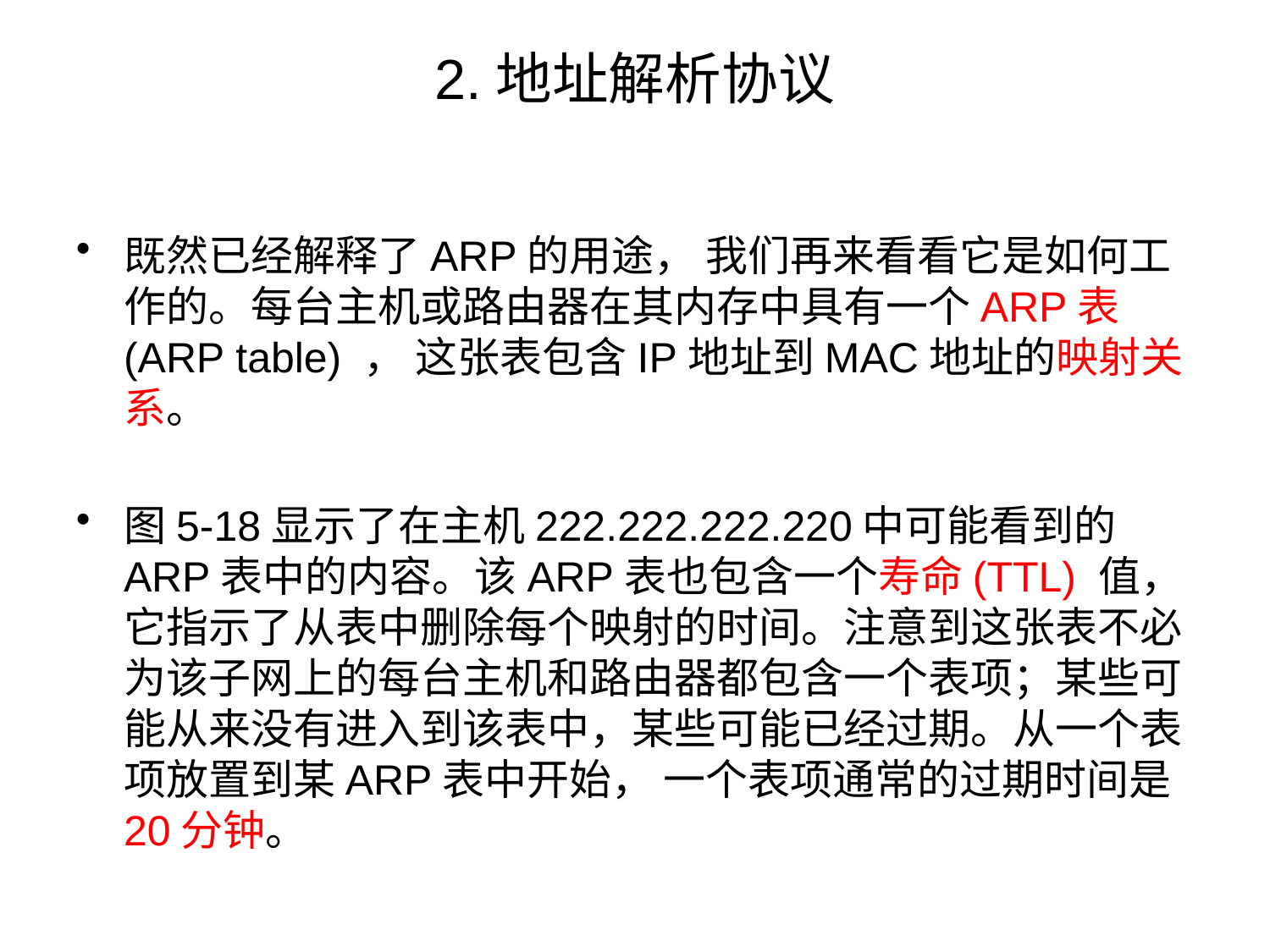

# 2.地址解析协议
既然已经解释了ARP的用途， 我们再来看看它是如何工作的。每台主机或路由器在其内存中具有一个ARP表(ARP table) ， 这张表包含IP地址到MAC地址的映射关系。

图5-18显示了在主机222.222.222.220中可能看到的ARP表中的内容。该ARP表也包含一个寿命(TTL) 值， 它指示了从表中删除每个映射的时间。注意到这张表不必为该子网上的每台主机和路由器都包含一个表项；某些可能从来没有进入到该表中，某些可能已经过期。从一个表项放置到某ARP表中开始， 一个表项通常的过期时间是20分钟。